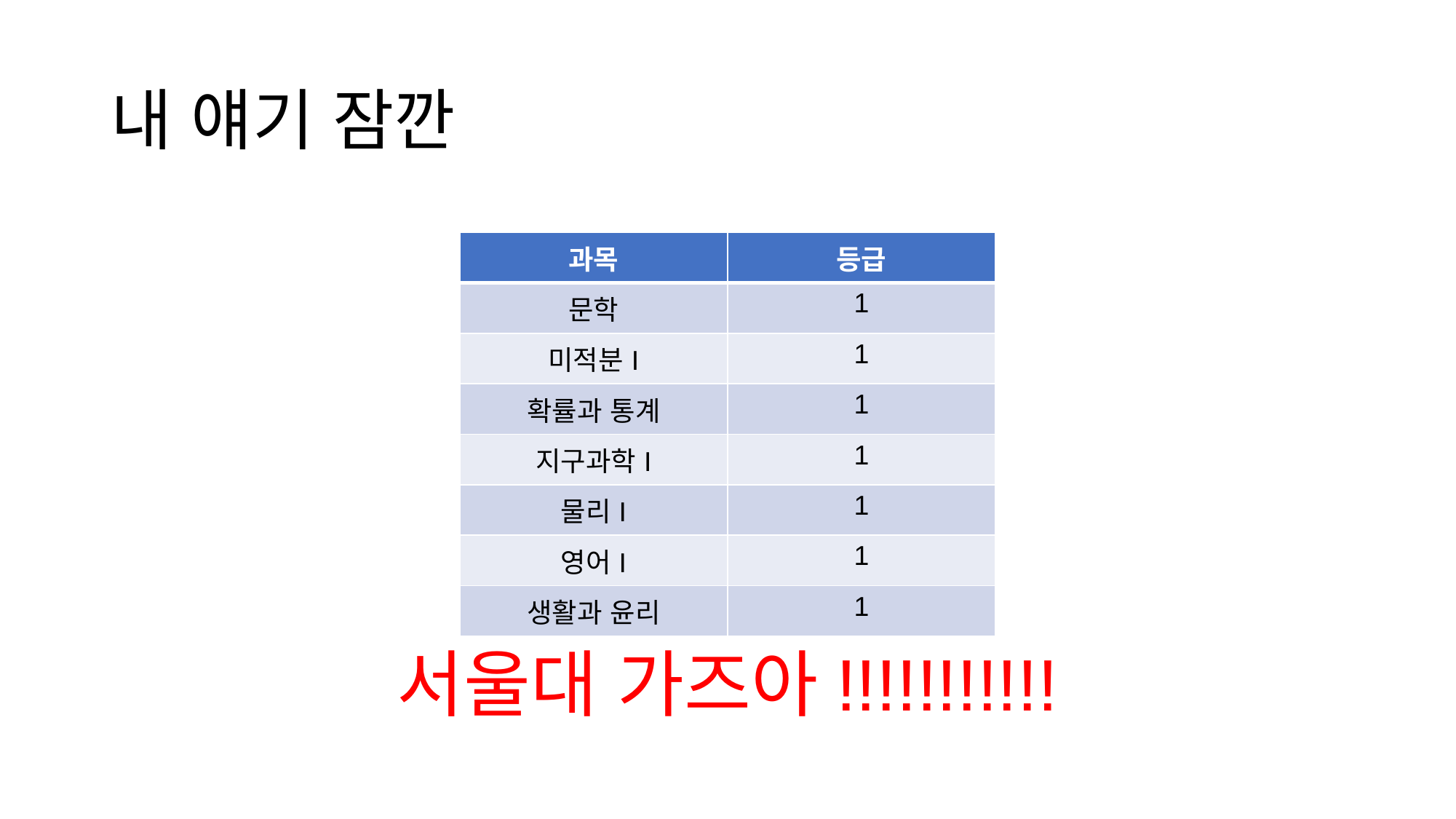

# 내 얘기 잠깐
| 과목 | 등급 |
| --- | --- |
| 문학 | 1 |
| 미적분I | 1 |
| 확률과 통계 | 1 |
| 지구과학I | 1 |
| 물리I | 1 |
| 영어I | 1 |
| 생활과 윤리 | 1 |
서울대 가즈아!!!!!!!!!!!